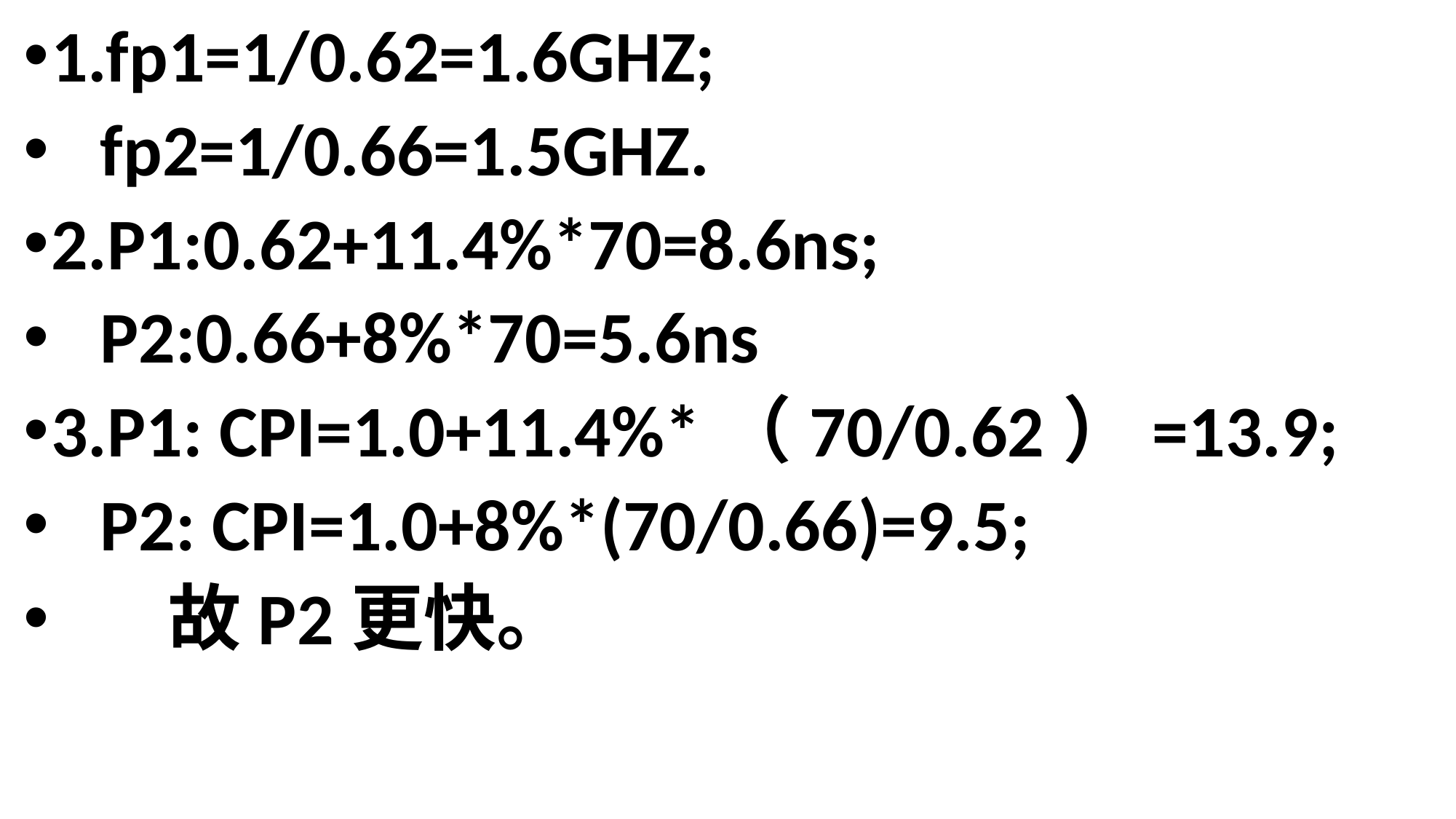

1.fp1=1/0.62=1.6GHZ;
   fp2=1/0.66=1.5GHZ.
2.P1:0.62+11.4%*70=8.6ns;
   P2:0.66+8%*70=5.6ns
3.P1: CPI=1.0+11.4%*（70/0.62）=13.9;
   P2: CPI=1.0+8%*(70/0.66)=9.5;
      故P2更快。